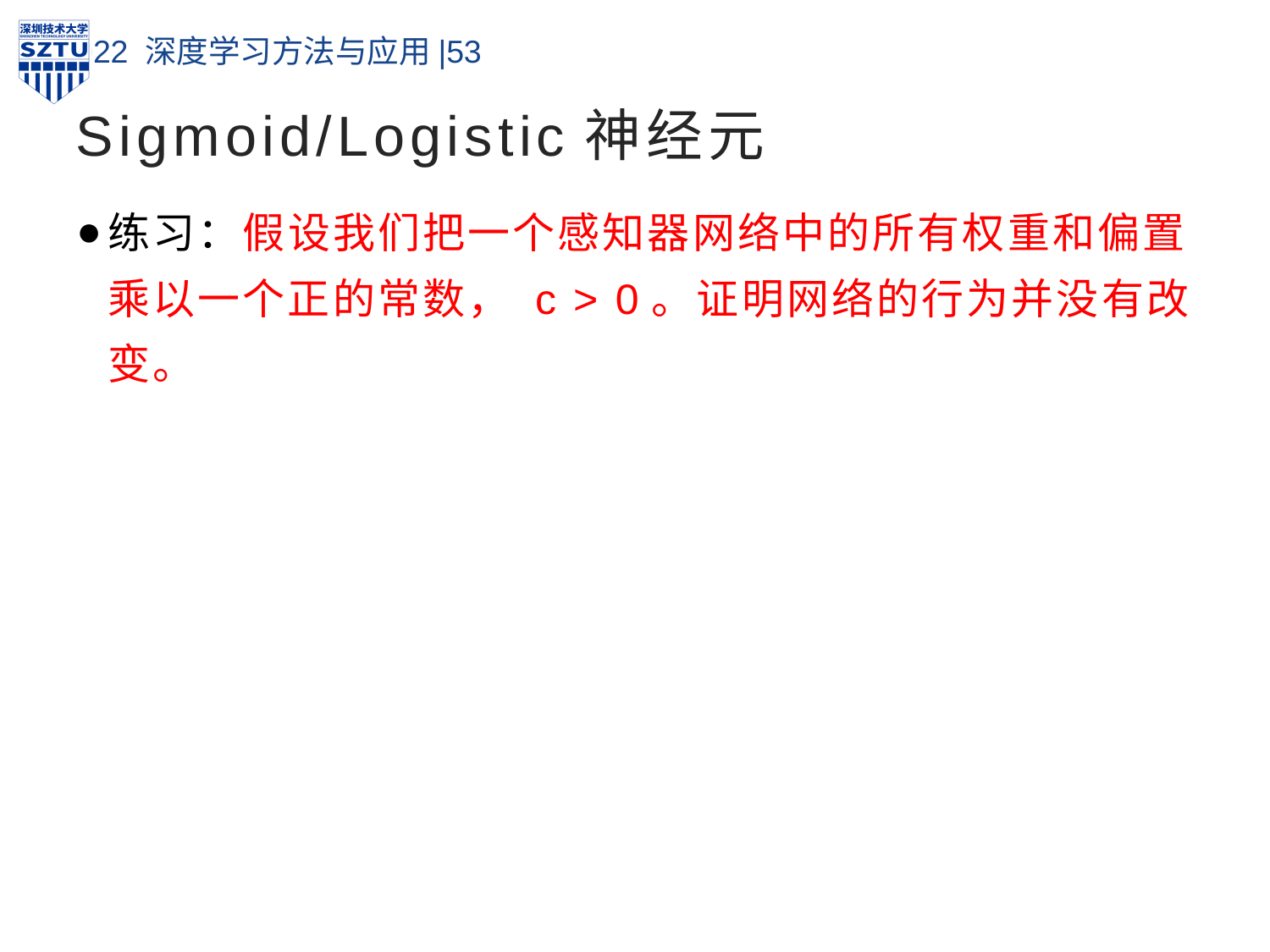

# Sigmoid/Logistic神经元
练习：假设我们把⼀个感知器⽹络中的所有权重和偏置乘以⼀个正的常数， c > 0。证明⽹络的⾏为并没有改变。
53